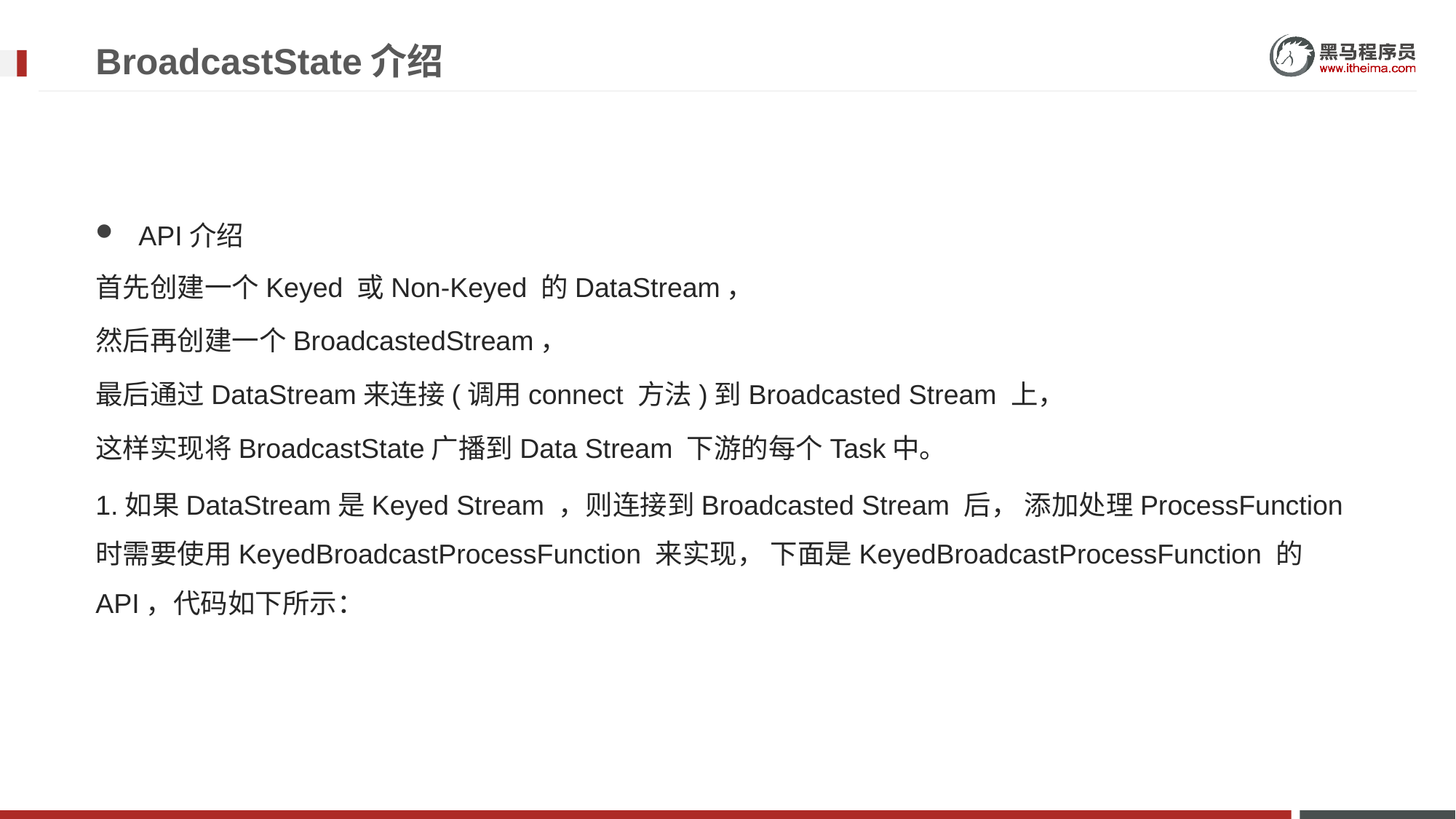

# BroadcastState介绍

API介绍
首先创建一个Keyed 或Non-Keyed 的DataStream，
然后再创建一个BroadcastedStream，
最后通过DataStream来连接(调用connect 方法)到Broadcasted Stream 上，
这样实现将BroadcastState广播到Data Stream 下游的每个Task中。
1.如果DataStream是Keyed Stream ，则连接到Broadcasted Stream 后， 添加处理ProcessFunction 时需要使用KeyedBroadcastProcessFunction 来实现， 下面是KeyedBroadcastProcessFunction 的API，代码如下所示：